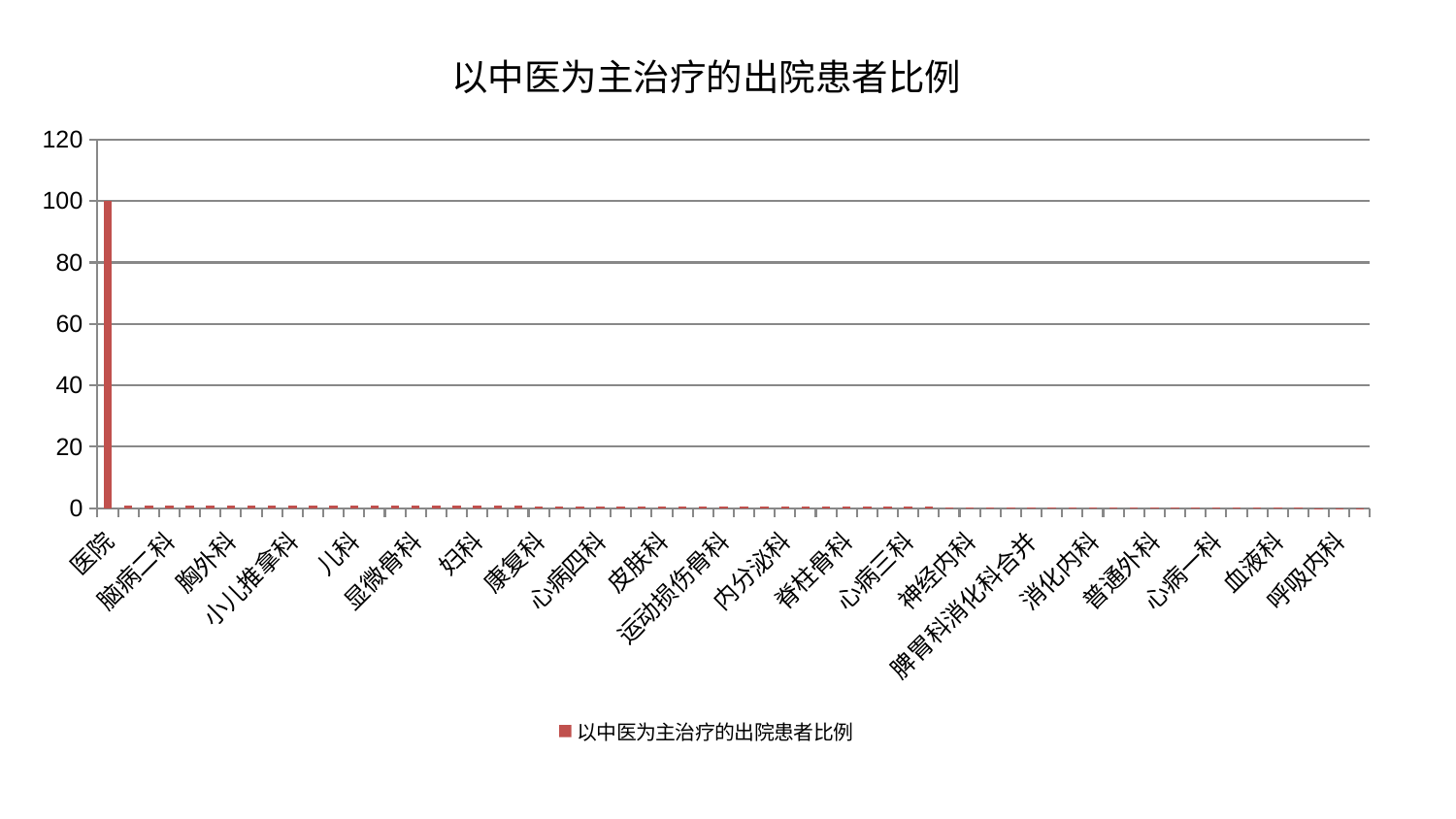

### Chart: 以中医为主治疗的出院患者比例

| Category | 以中医为主治疗的出院患者比例 |
|---|---|
| 医院 | 100.0 |
| 脑病一科 | 1.0395244751042065 |
| 美容皮肤科 | 1.0164100905135247 |
| 脑病二科 | 0.9938836160047446 |
| 肾病科 | 0.931013779875893 |
| 微创骨科 | 0.9291063411555549 |
| 胸外科 | 0.9232569974541317 |
| 心病二科 | 0.875295864997494 |
| 妇科妇二科合并 | 0.8708068132612115 |
| 小儿推拿科 | 0.8640344862138766 |
| 周围血管科 | 0.8568258676760793 |
| 中医外治中心 | 0.8562299313320638 |
| 儿科 | 0.8486206346776434 |
| 东区重症医学科 | 0.8306002795783289 |
| 关节骨科 | 0.8178744946136937 |
| 显微骨科 | 0.8133520512896657 |
| 妇二科 | 0.7961305211771659 |
| 乳腺甲状腺外科 | 0.7853836469512919 |
| 妇科 | 0.75126070898648 |
| 肝病科 | 0.7420507890484784 |
| 肛肠科 | 0.7312324821524676 |
| 康复科 | 0.7244648643408367 |
| 口腔科 | 0.7109152486945893 |
| 肿瘤内科 | 0.6875908967020695 |
| 心病四科 | 0.6867320837119084 |
| 骨科 | 0.6584714928907055 |
| 眼科 | 0.6520794335971559 |
| 皮肤科 | 0.6427262559116612 |
| 神经外科 | 0.6415578821622229 |
| 创伤骨科 | 0.616632288177962 |
| 运动损伤骨科 | 0.5930556623835332 |
| 小儿骨科 | 0.5903878715702875 |
| 针灸科 | 0.5879895148422701 |
| 内分泌科 | 0.5629641216502699 |
| 治未病中心 | 0.5468721135550787 |
| 东区肾病科 | 0.5386953114043316 |
| 脊柱骨科 | 0.5275379546832832 |
| 心血管内科 | 0.5127154163244955 |
| 重症医学科 | 0.4849516791284328 |
| 心病三科 | 0.4590362505338421 |
| 身心医学科 | 0.4106537342754244 |
| 肾脏内科 | 0.4065099175152363 |
| 神经内科 | 0.39902145180554965 |
| 脑病三科 | 0.37696437904464614 |
| 产科 | 0.35063341327007297 |
| 脾胃科消化科合并 | 0.33120421109783604 |
| 耳鼻喉科 | 0.28910390899694205 |
| 老年医学科 | 0.2825819033711768 |
| 消化内科 | 0.23149067755299346 |
| 中医经典科 | 0.22627371661150383 |
| 推拿科 | 0.2172438996005152 |
| 普通外科 | 0.2137335183755002 |
| 男科 | 0.20479571881081335 |
| 脾胃病科 | 0.1835615930524567 |
| 心病一科 | 0.16717956684126437 |
| 西区重症医学科 | 0.16452164334944694 |
| 肝胆外科 | 0.15409321562750183 |
| 血液科 | 0.1520824435485978 |
| 综合内科 | 0.09484672441857477 |
| 泌尿外科 | 0.09026861063216765 |
| 呼吸内科 | 0.03505756777375634 |
| 风湿病科 | 0.0194452111616465 |
98